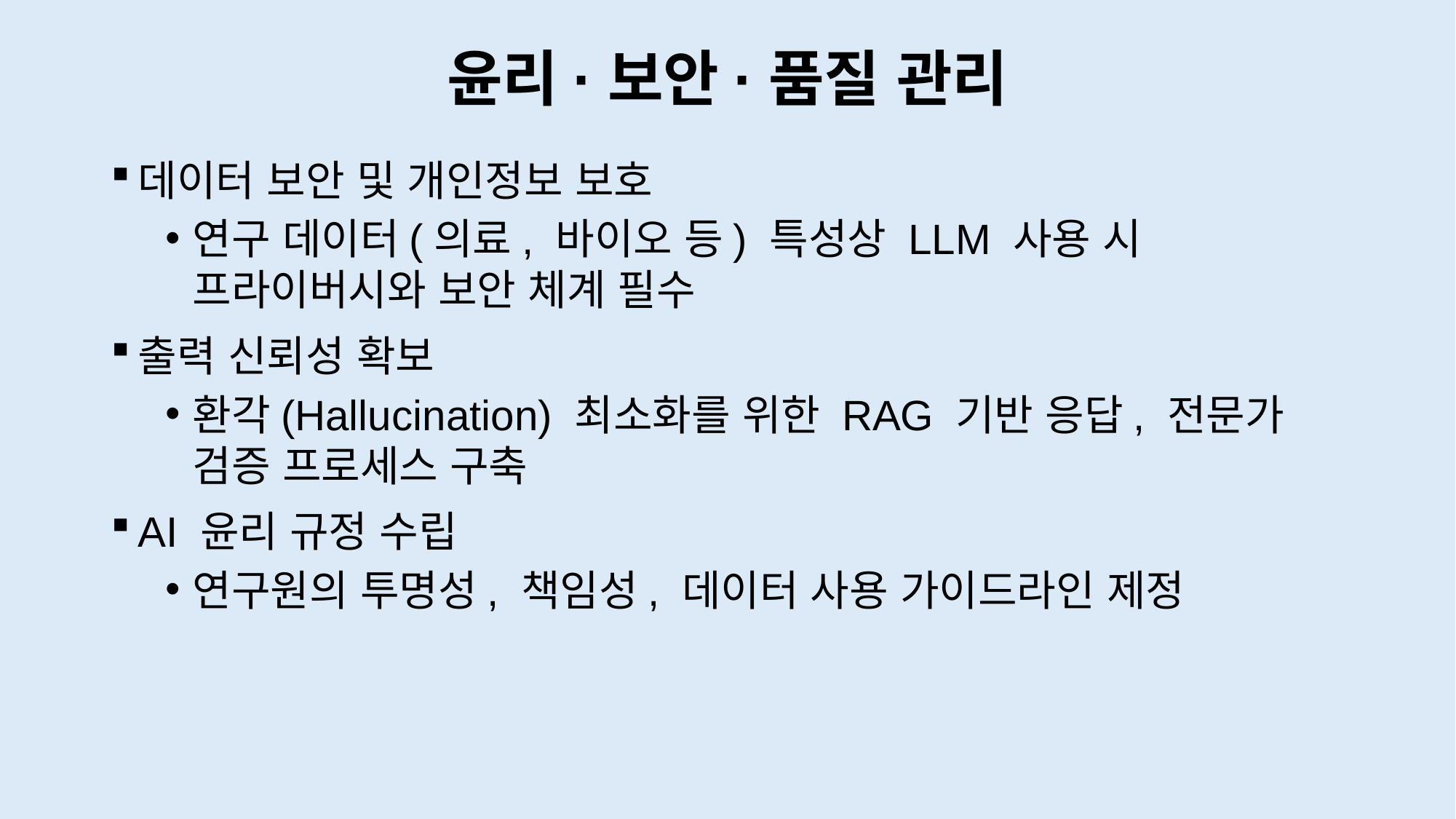

# 윤리·보안·품질 관리
데이터 보안 및 개인정보 보호
연구 데이터(의료, 바이오 등) 특성상 LLM 사용 시 프라이버시와 보안 체계 필수
출력 신뢰성 확보
환각(Hallucination) 최소화를 위한 RAG 기반 응답, 전문가 검증 프로세스 구축
AI 윤리 규정 수립
연구원의 투명성, 책임성, 데이터 사용 가이드라인 제정